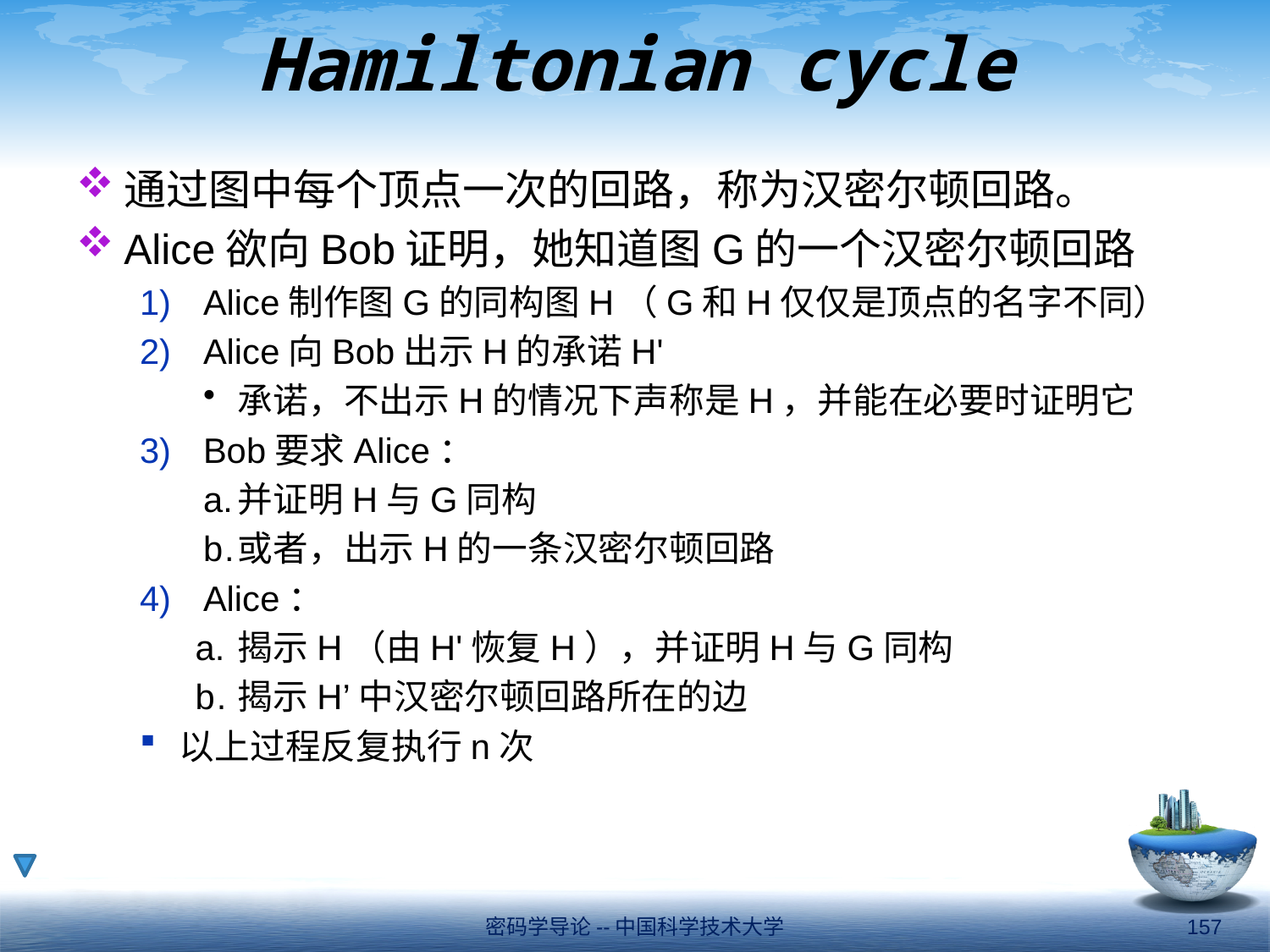

# Hamiltonian cycle
通过图中每个顶点一次的回路，称为汉密尔顿回路。
Alice欲向Bob证明，她知道图G的一个汉密尔顿回路
Alice制作图G的同构图H（G和H仅仅是顶点的名字不同）
Alice向Bob出示H的承诺H'
承诺，不出示H的情况下声称是H，并能在必要时证明它
Bob要求Alice：
并证明H与G同构
或者，出示H的一条汉密尔顿回路
Alice：
揭示H（由H'恢复H），并证明H与G同构
揭示H’中汉密尔顿回路所在的边
以上过程反复执行n次

密码学导论--中国科学技术大学
157